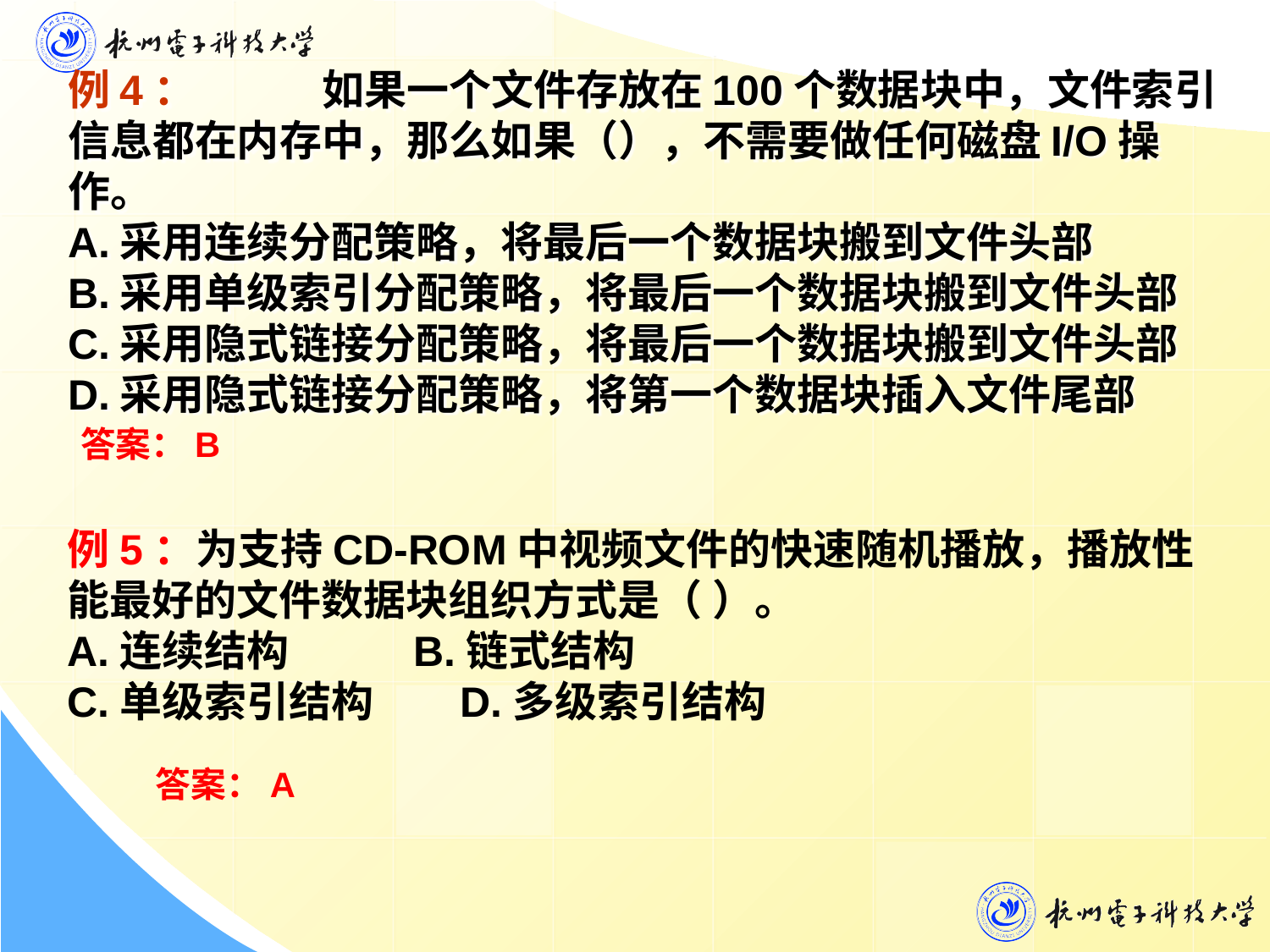

# 例4：	如果一个文件存放在100个数据块中，文件索引信息都在内存中，那么如果（），不需要做任何磁盘I/O操作。 A.采用连续分配策略，将最后一个数据块搬到文件头部 B.采用单级索引分配策略，将最后一个数据块搬到文件头部 C.采用隐式链接分配策略，将最后一个数据块搬到文件头部 D.采用隐式链接分配策略，将第一个数据块插入文件尾部
答案：B
例5：为支持CD-ROM中视频文件的快速随机播放，播放性能最好的文件数据块组织方式是（ ）。
A.连续结构            B.链式结构
C.单级索引结构        D.多级索引结构
答案：A